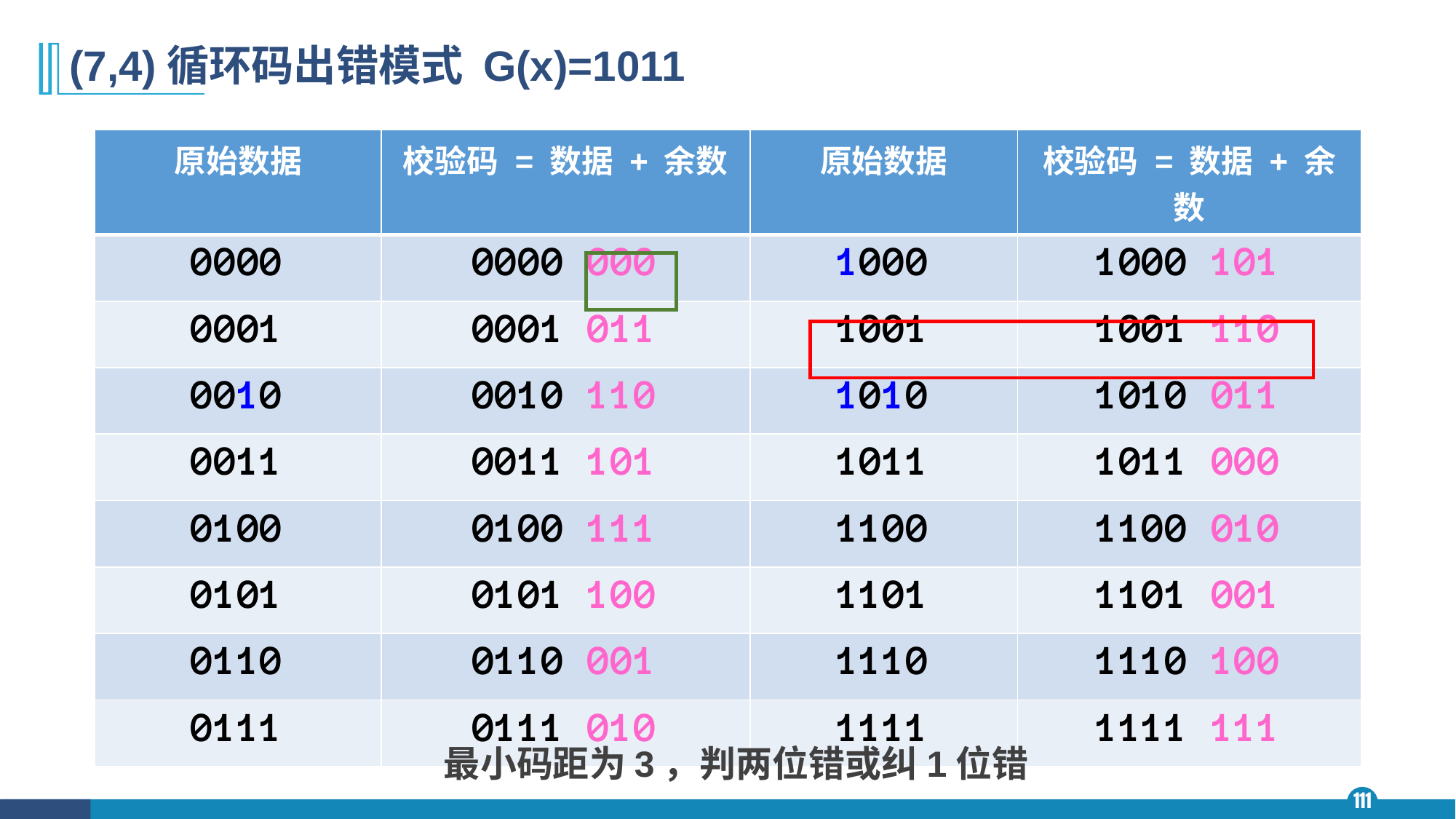

# (7,4)循环码出错模式 G(x)=1011
| 原始数据 | 校验码 = 数据 + 余数 | 原始数据 | 校验码 = 数据 + 余数 |
| --- | --- | --- | --- |
| 0000 | 0000 000 | 1000 | 1000 101 |
| 0001 | 0001 011 | 1001 | 1001 110 |
| 0010 | 0010 110 | 1010 | 1010 011 |
| 0011 | 0011 101 | 1011 | 1011 000 |
| 0100 | 0100 111 | 1100 | 1100 010 |
| 0101 | 0101 100 | 1101 | 1101 001 |
| 0110 | 0110 001 | 1110 | 1110 100 |
| 0111 | 0111 010 | 1111 | 1111 111 |

最小码距为3，判两位错或纠1位错